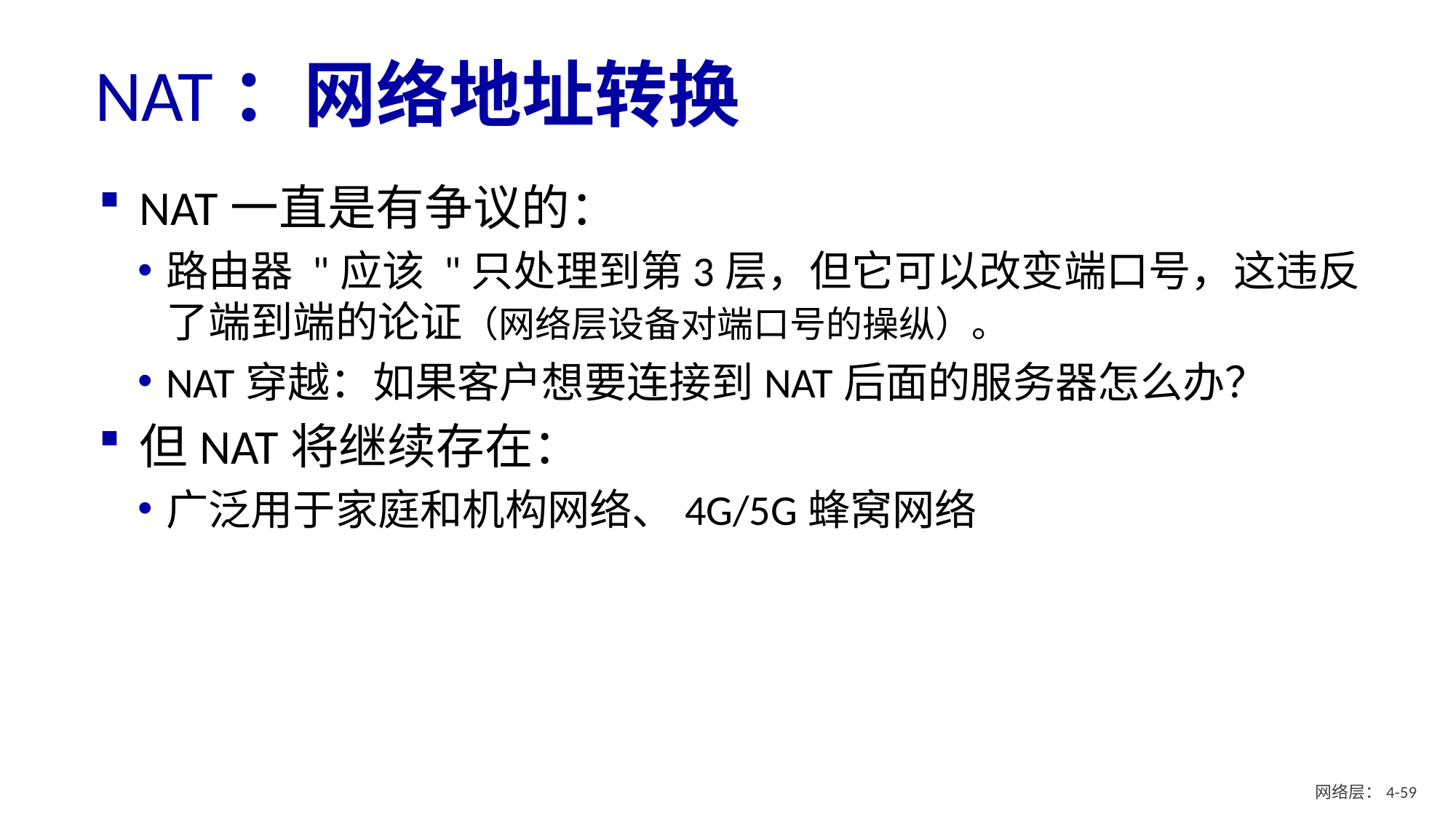

# NAT：网络地址转换
NAT一直是有争议的：
路由器 "应该 "只处理到第3层，但它可以改变端口号，这违反了端到端的论证（网络层设备对端口号的操纵）。
NAT穿越：如果客户想要连接到NAT后面的服务器怎么办？
但NAT将继续存在：
广泛用于家庭和机构网络、4G/5G蜂窝网络
网络层：4-59